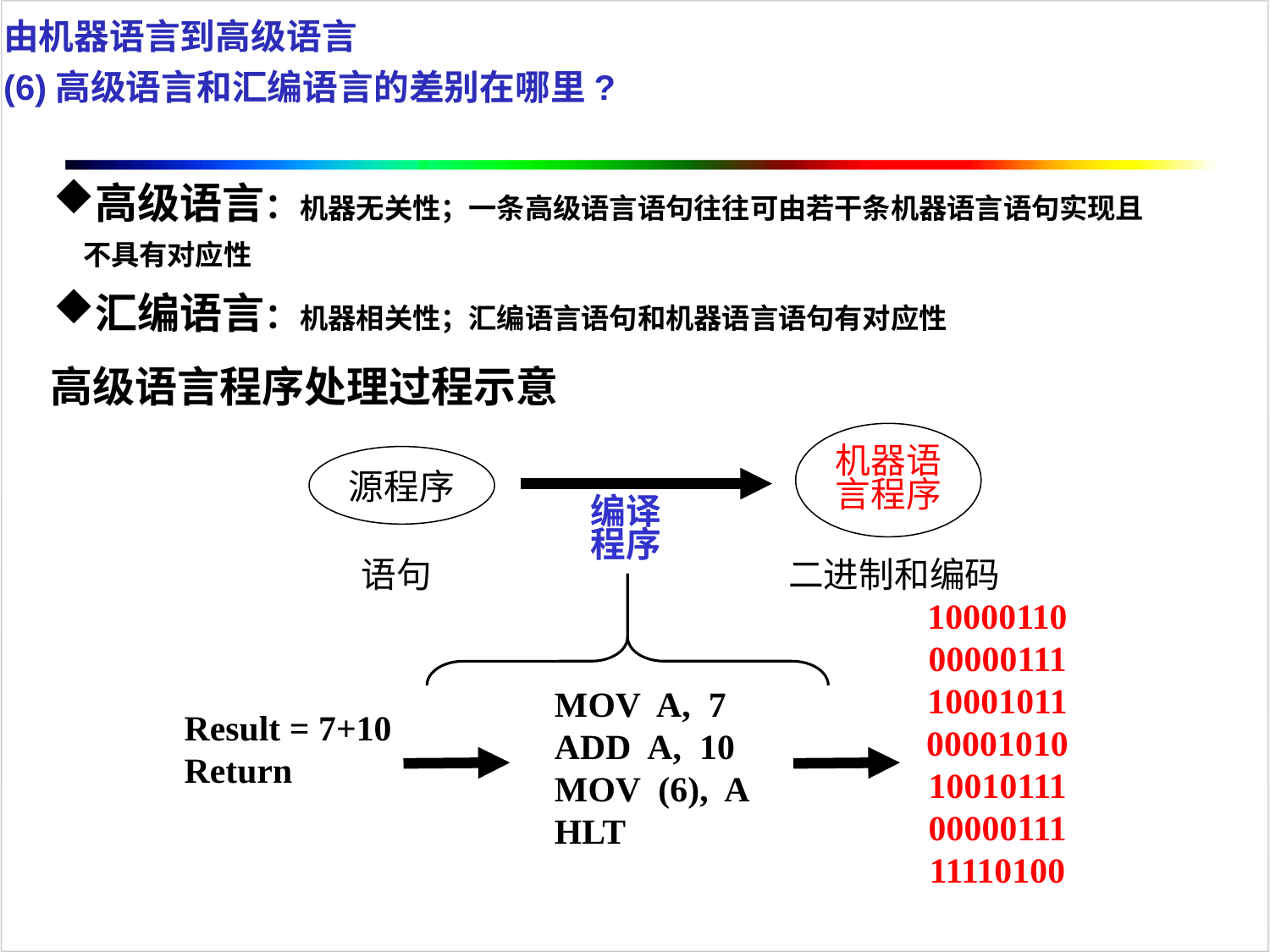

由机器语言到高级语言
(6)高级语言和汇编语言的差别在哪里?
高级语言：机器无关性；一条高级语言语句往往可由若干条机器语言语句实现且不具有对应性
汇编语言：机器相关性；汇编语言语句和机器语言语句有对应性
高级语言程序处理过程示意
机器语
言程序
二进制和编码
源程序
语句

编译
程序

MOV  A,  7
ADD  A,  10
MOV  (6),  A
HLT

10000110
00000111
10001011
00001010
10010111
00000111
11110100
Result = 7+10
Return